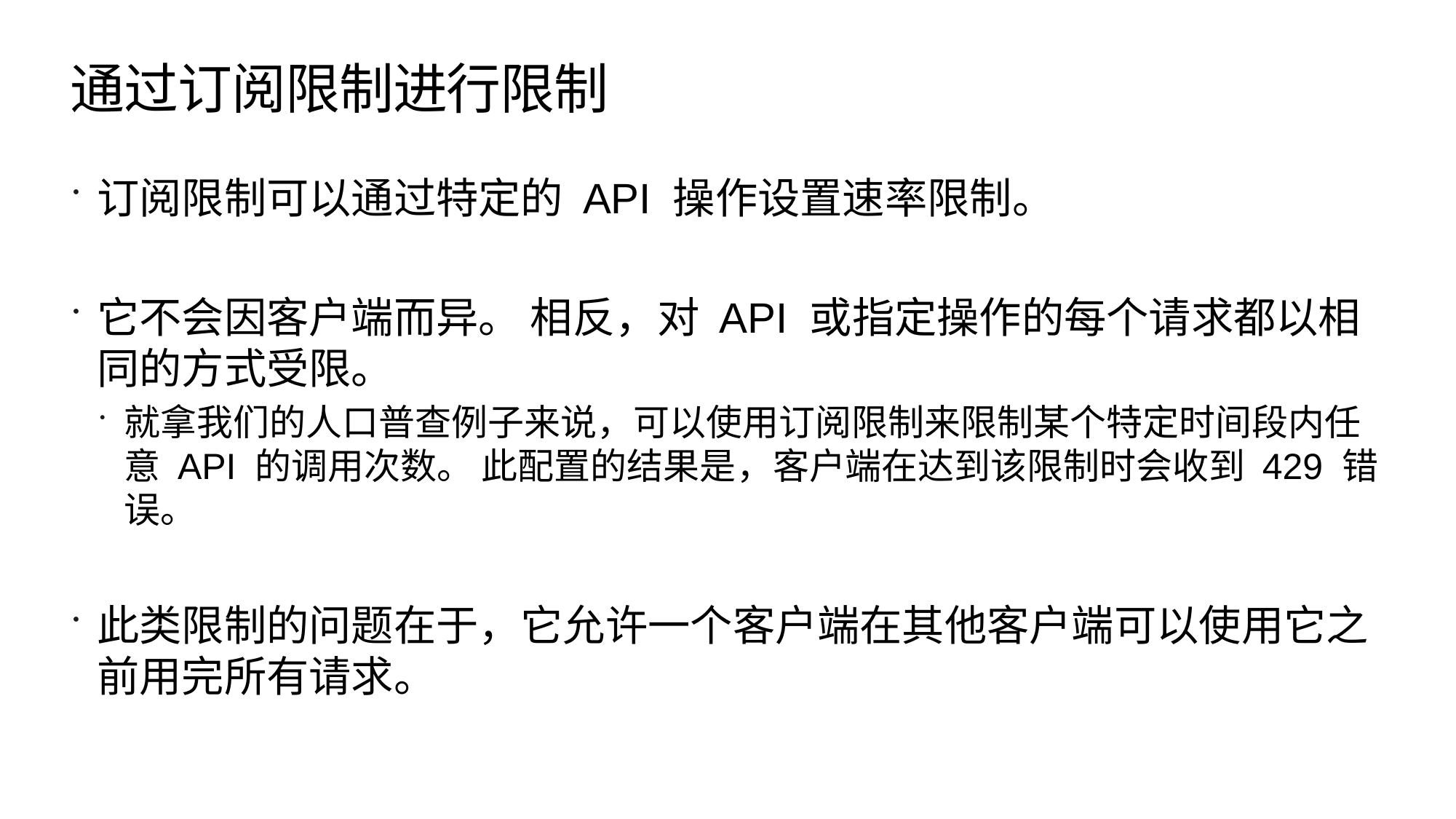

# 通过订阅限制进行限制
订阅限制可以通过特定的 API 操作设置速率限制。

它不会因客户端而异。 相反，对 API 或指定操作的每个请求都以相同的方式受限。
就拿我们的人口普查例子来说，可以使用订阅限制来限制某个特定时间段内任意 API 的调用次数。 此配置的结果是，客户端在达到该限制时会收到 429 错误。

此类限制的问题在于，它允许一个客户端在其他客户端可以使用它之前用完所有请求。